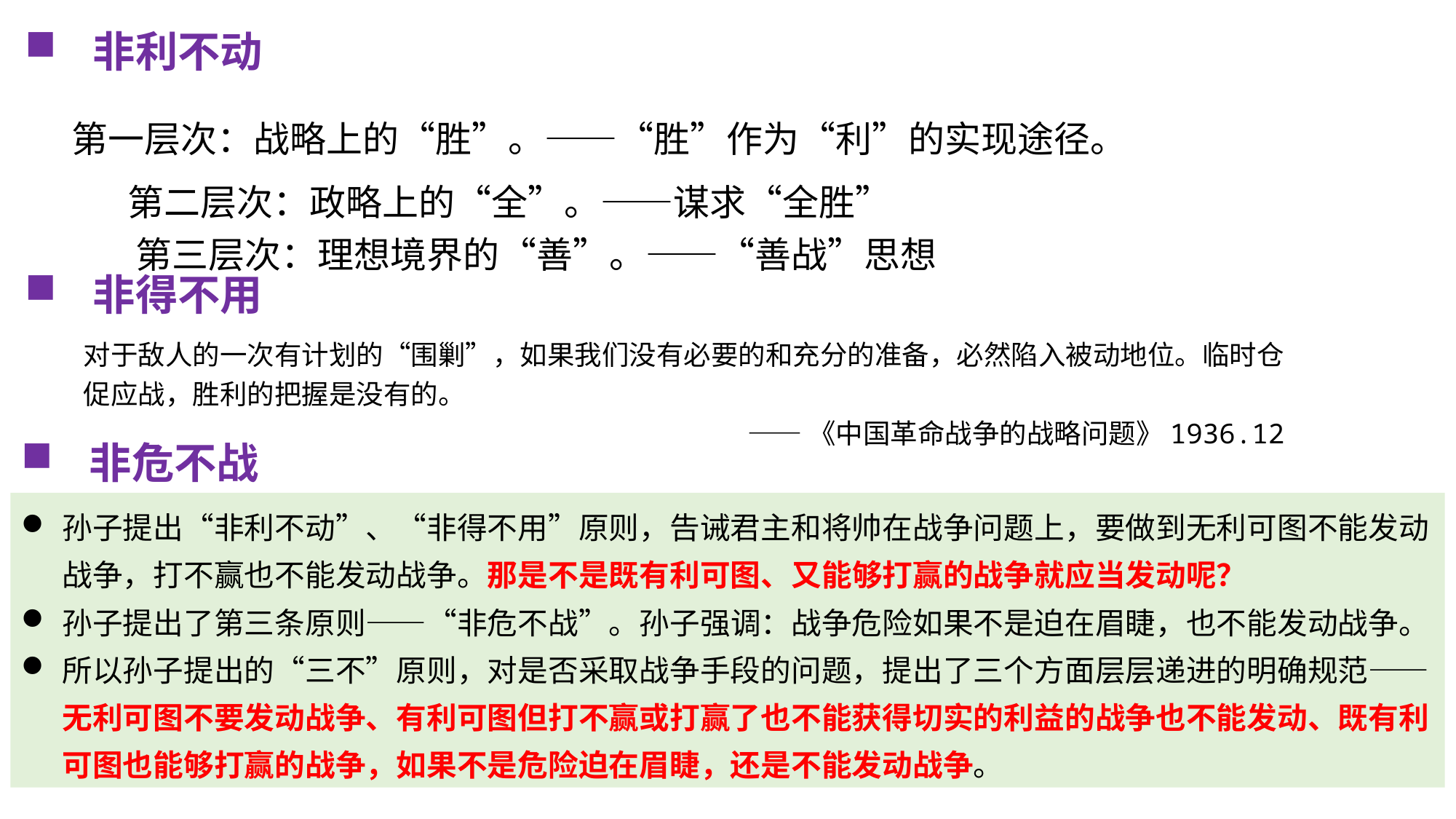

非利不动
第一层次：战略上的“胜”。——“胜”作为“利”的实现途径。
第二层次：政略上的“全”。——谋求“全胜”
第三层次：理想境界的“善”。——“善战”思想
非得不用
对于敌人的一次有计划的“围剿”，如果我们没有必要的和充分的准备，必然陷入被动地位。临时仓促应战，胜利的把握是没有的。
——《中国革命战争的战略问题》1936.12
非危不战
孙子提出“非利不动”、“非得不用”原则，告诫君主和将帅在战争问题上，要做到无利可图不能发动战争，打不赢也不能发动战争。那是不是既有利可图、又能够打赢的战争就应当发动呢？
孙子提出了第三条原则——“非危不战”。孙子强调：战争危险如果不是迫在眉睫，也不能发动战争。
所以孙子提出的“三不”原则，对是否采取战争手段的问题，提出了三个方面层层递进的明确规范——无利可图不要发动战争、有利可图但打不赢或打赢了也不能获得切实的利益的战争也不能发动、既有利可图也能够打赢的战争，如果不是危险迫在眉睫，还是不能发动战争。